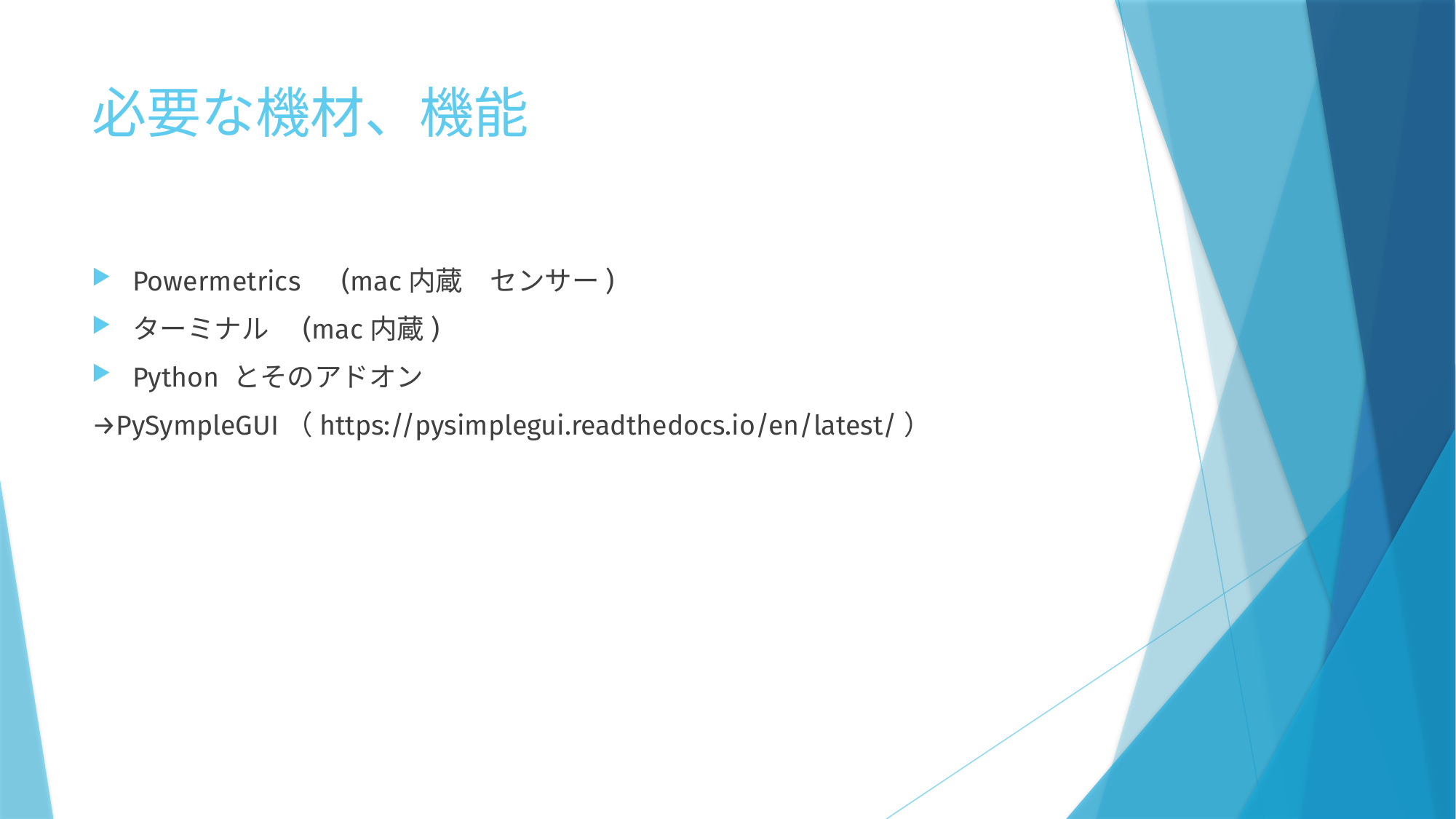

# 必要な機材、機能
Powermetrics　(mac内蔵　センサー)
ターミナル　(mac内蔵)
Python とそのアドオン
→PySympleGUI（https://pysimplegui.readthedocs.io/en/latest/）